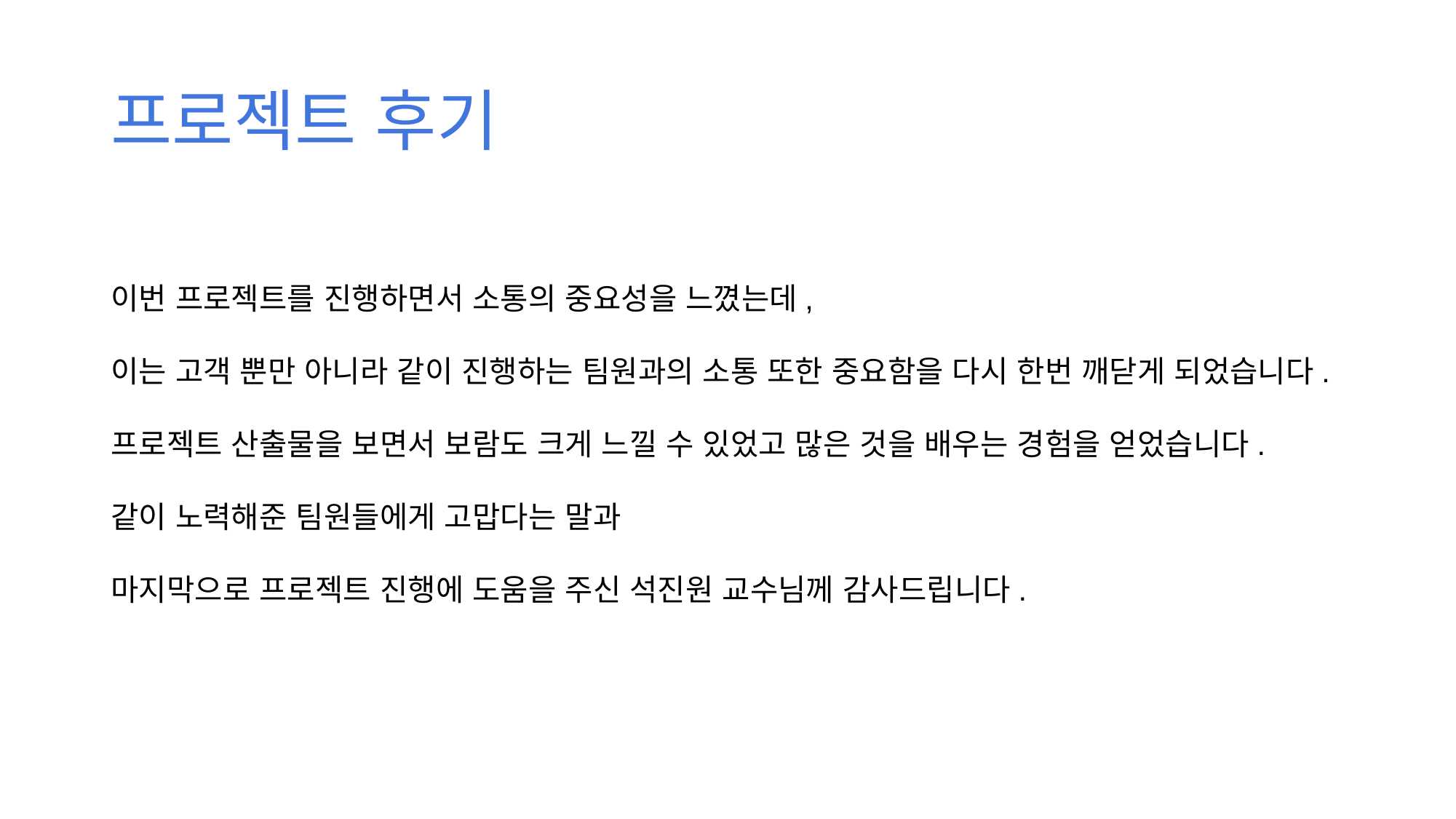

프로젝트 후기
이번 프로젝트를 진행하면서 소통의 중요성을 느꼈는데,

이는 고객 뿐만 아니라 같이 진행하는 팀원과의 소통 또한 중요함을 다시 한번 깨닫게 되었습니다.

프로젝트 산출물을 보면서 보람도 크게 느낄 수 있었고 많은 것을 배우는 경험을 얻었습니다.

같이 노력해준 팀원들에게 고맙다는 말과

마지막으로 프로젝트 진행에 도움을 주신 석진원 교수님께 감사드립니다.